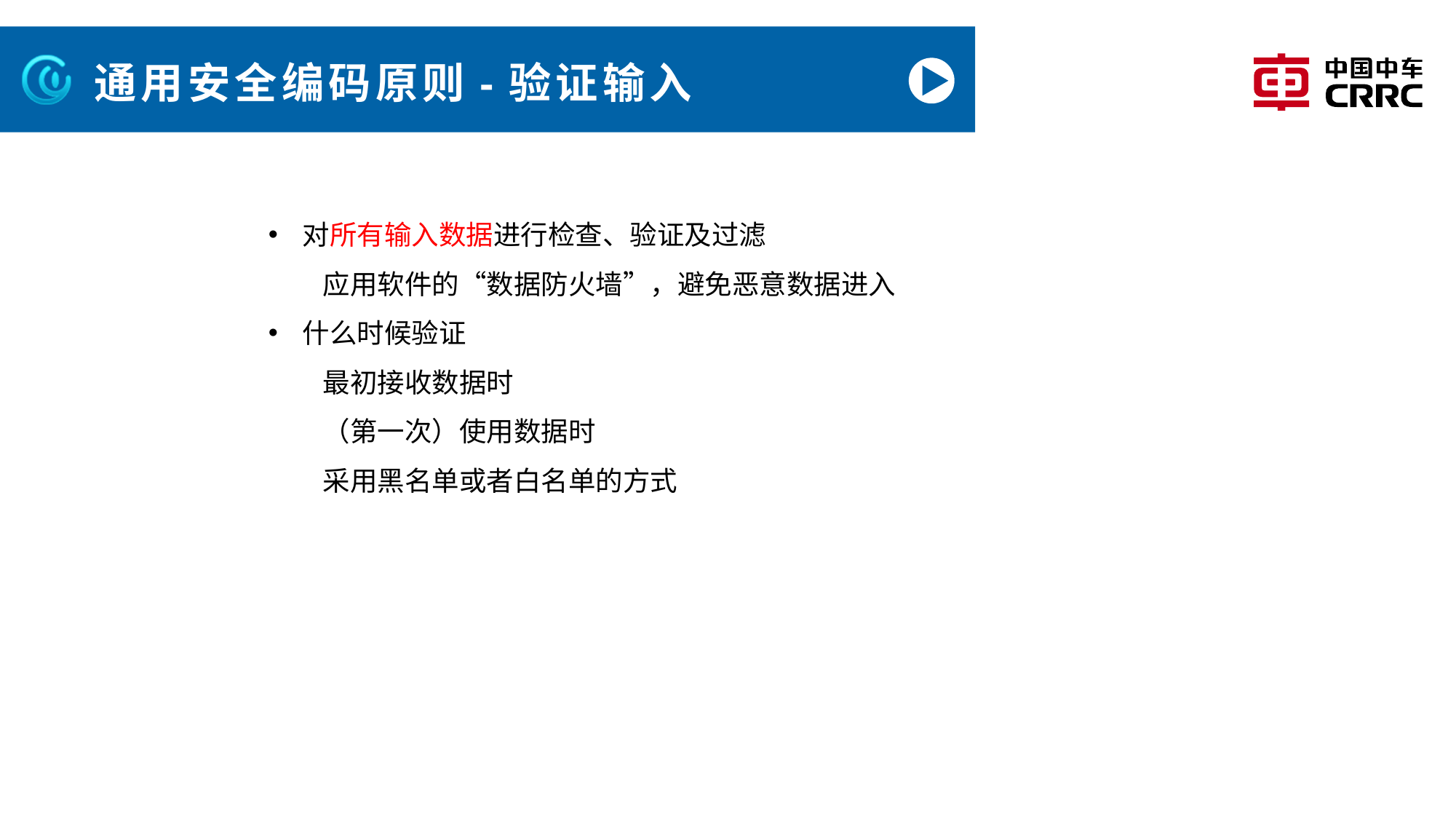

# 通用安全编码原则-验证输入
对所有输入数据进行检查、验证及过滤
应用软件的“数据防火墙”，避免恶意数据进入
什么时候验证
最初接收数据时
（第一次）使用数据时
采用黑名单或者白名单的方式
59